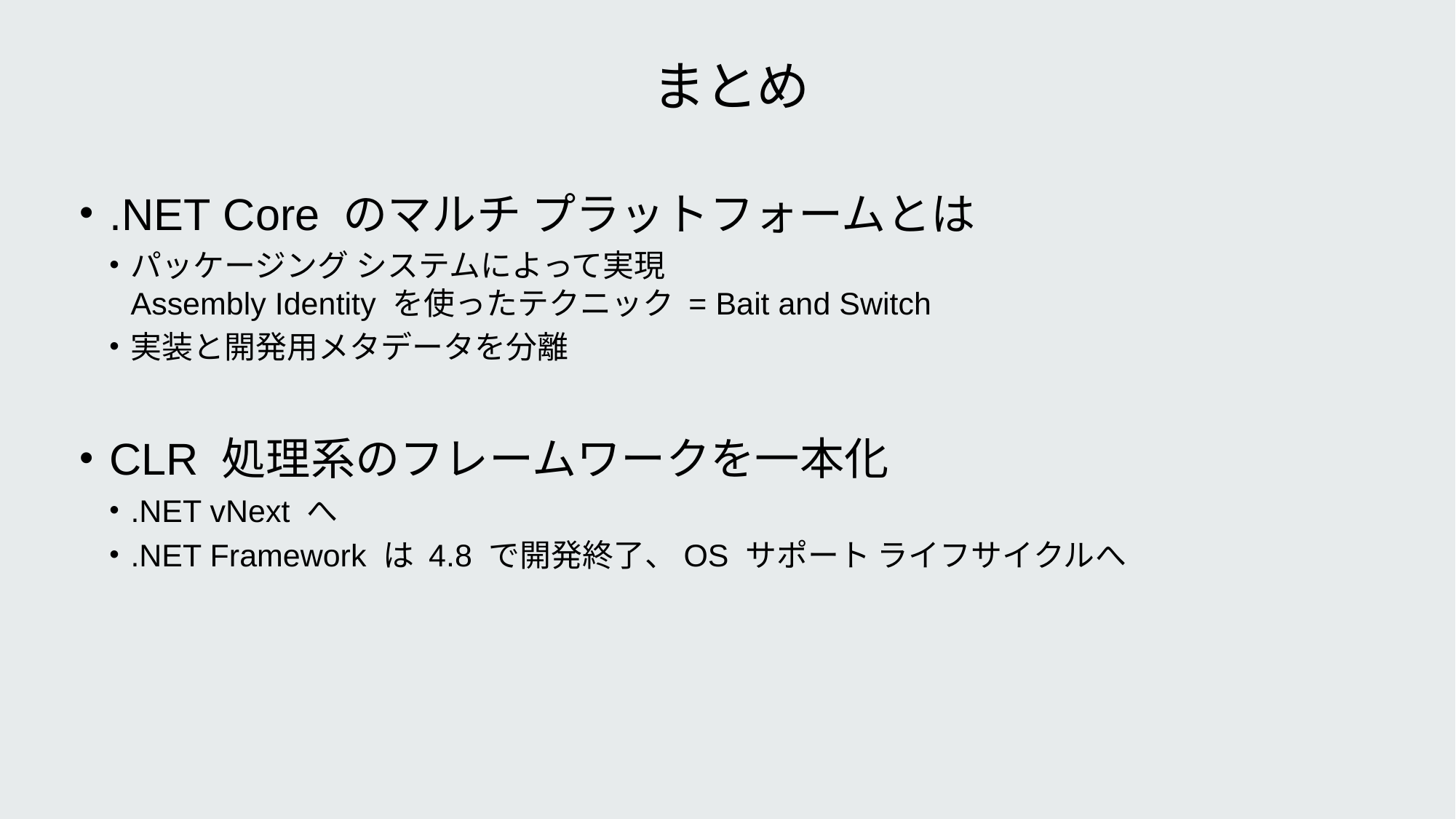

# まとめ
.NET Core のマルチ プラットフォームとは
パッケージング システムによって実現
Assembly Identity を使ったテクニック = Bait and Switch
実装と開発用メタデータを分離

CLR 処理系のフレームワークを一本化
.NET vNext へ
.NET Framework は 4.8 で開発終了、OS サポート ライフサイクルへ